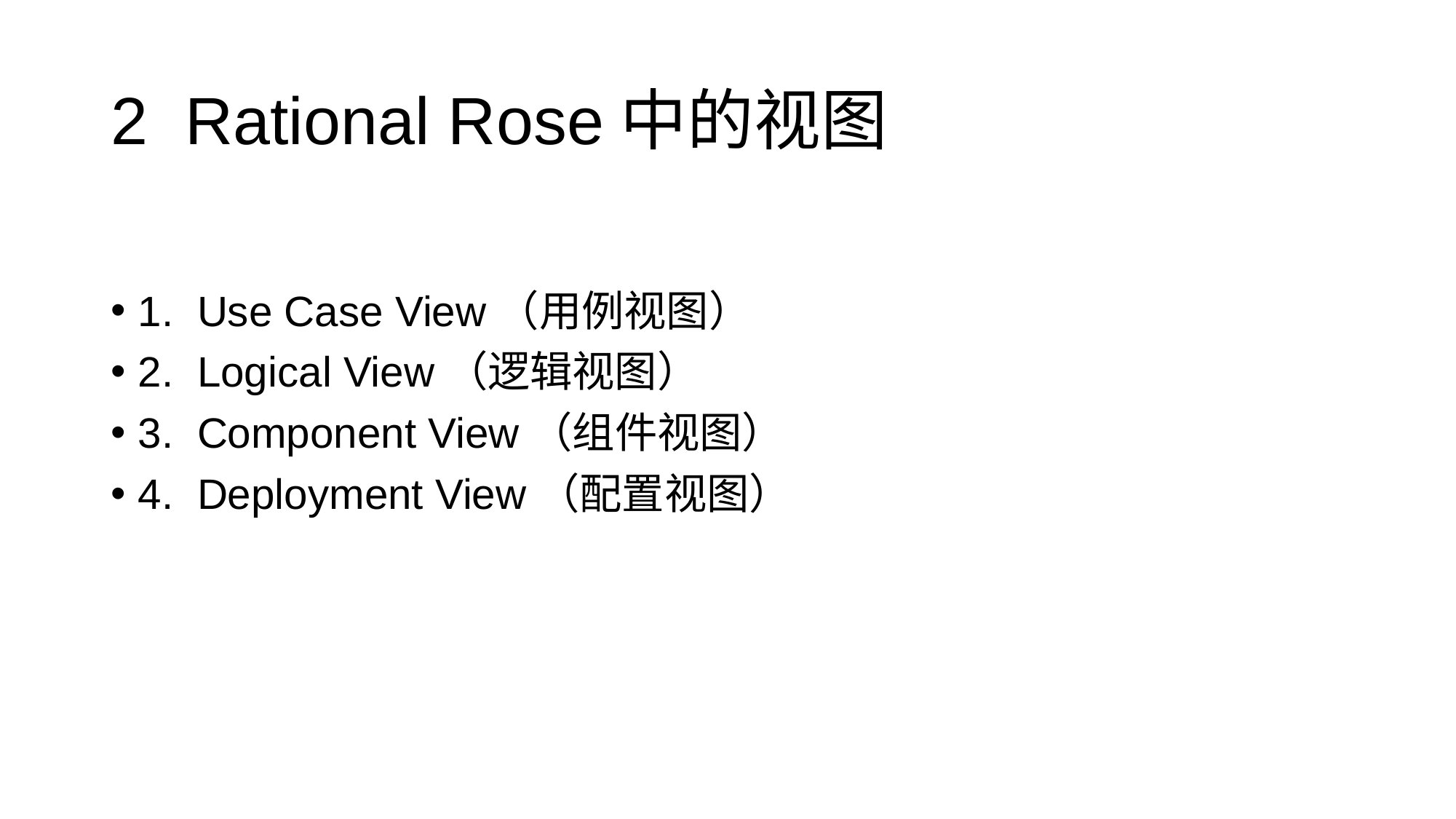

# 2  Rational Rose中的视图

1.  Use Case View（用例视图）
2.  Logical View（逻辑视图）
3.  Component View（组件视图）
4.  Deployment View（配置视图）